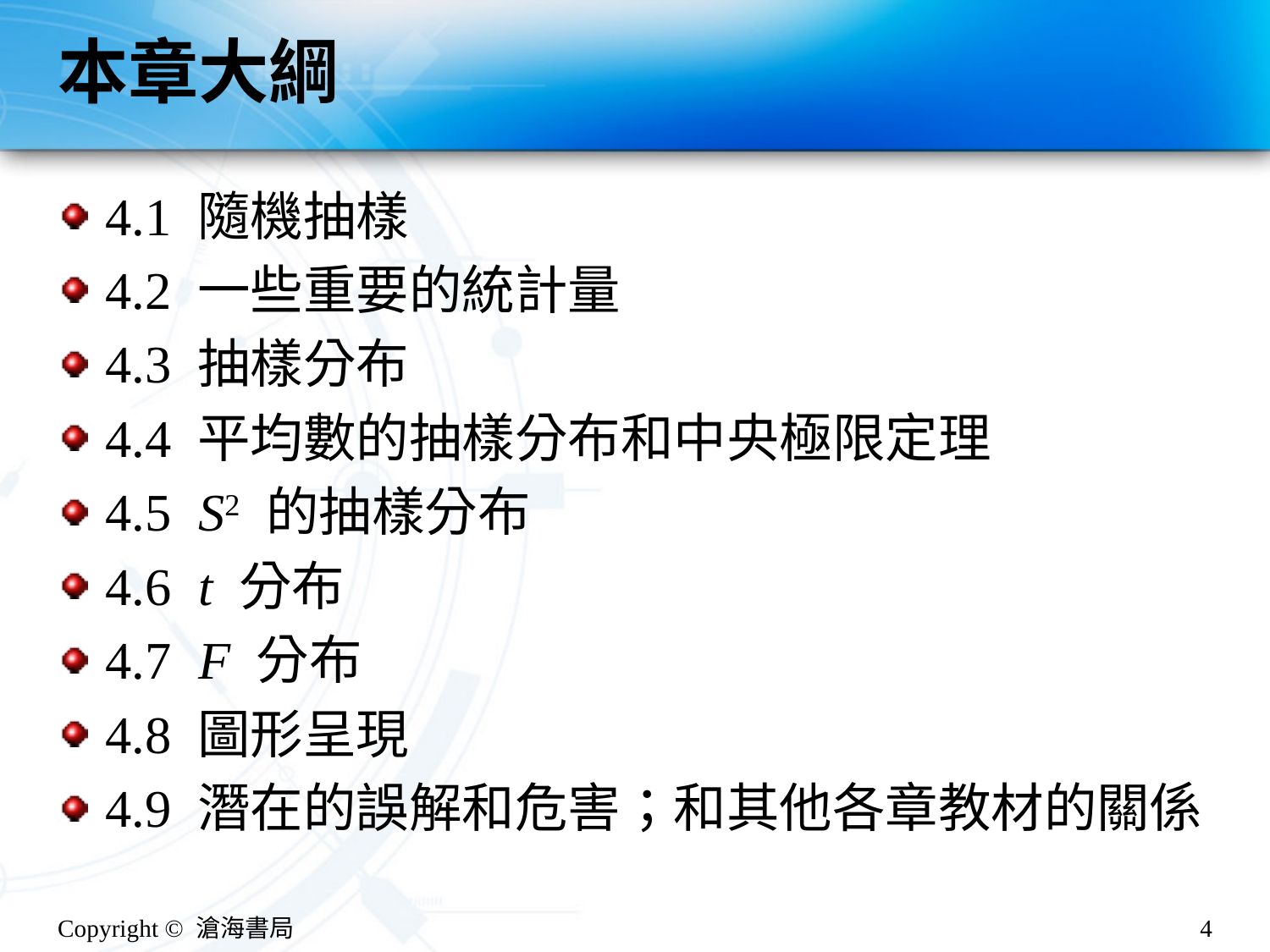

# 本章大綱
4.1 隨機抽樣
4.2 一些重要的統計量
4.3 抽樣分布
4.4 平均數的抽樣分布和中央極限定理
4.5  S2 的抽樣分布
4.6  t 分布
4.7  F 分布
4.8 圖形呈現
4.9 潛在的誤解和危害；和其他各章教材的關係
Copyright © 滄海書局
4